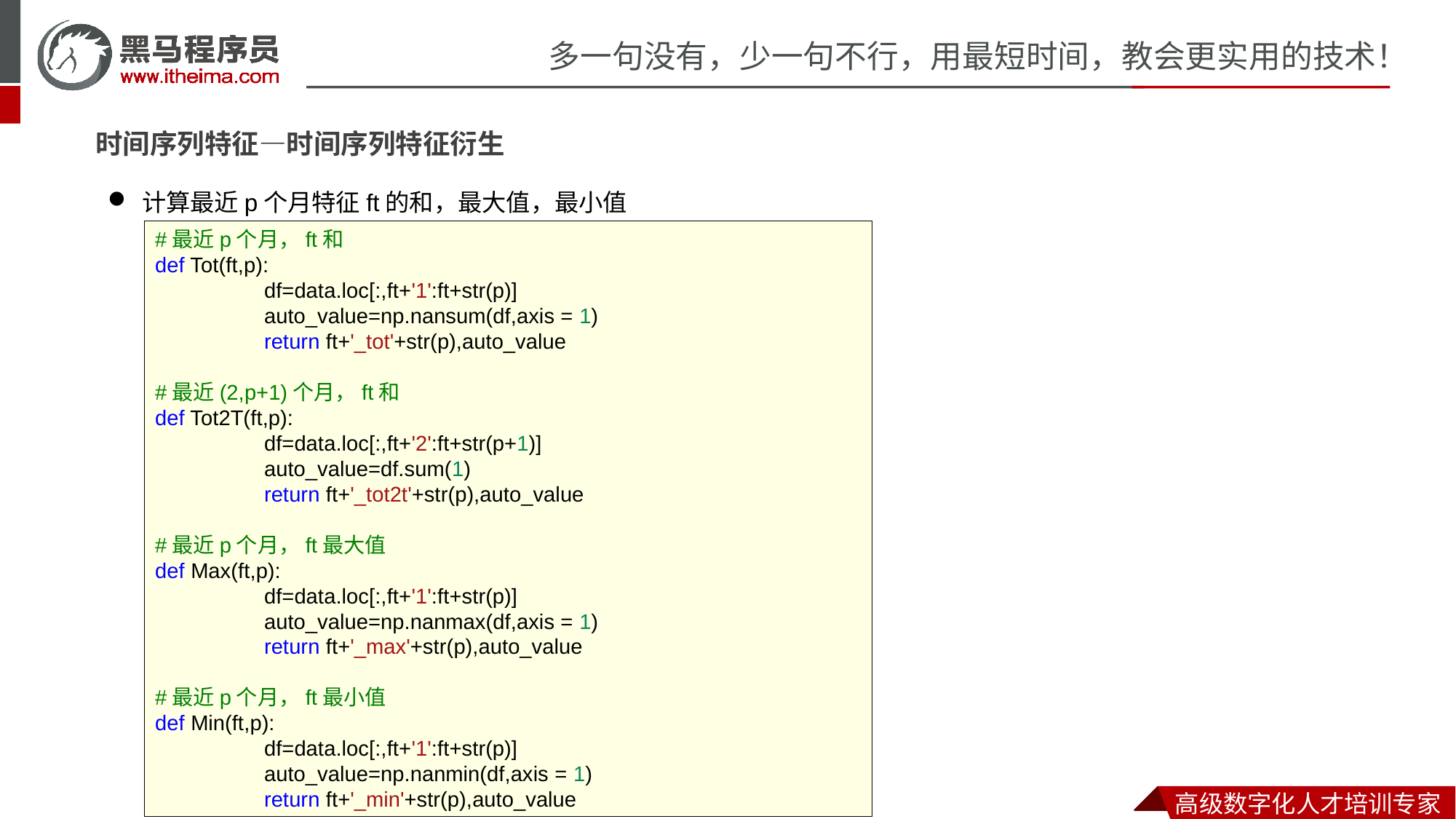

时间序列特征—时间序列特征衍生
计算最近p个月特征ft的和，最大值，最小值

#最近p个月，ft和
def Tot(ft,p):
	df=data.loc[:,ft+'1':ft+str(p)]
	auto_value=np.nansum(df,axis = 1)
	return ft+'_tot'+str(p),auto_value
#最近(2,p+1)个月，ft和
def Tot2T(ft,p):
	df=data.loc[:,ft+'2':ft+str(p+1)]
	auto_value=df.sum(1)
	return ft+'_tot2t'+str(p),auto_value
#最近p个月，ft最大值
def Max(ft,p):
	df=data.loc[:,ft+'1':ft+str(p)]
	auto_value=np.nanmax(df,axis = 1)
	return ft+'_max'+str(p),auto_value
#最近p个月，ft最小值
def Min(ft,p):
	df=data.loc[:,ft+'1':ft+str(p)]
	auto_value=np.nanmin(df,axis = 1)
	return ft+'_min'+str(p),auto_value